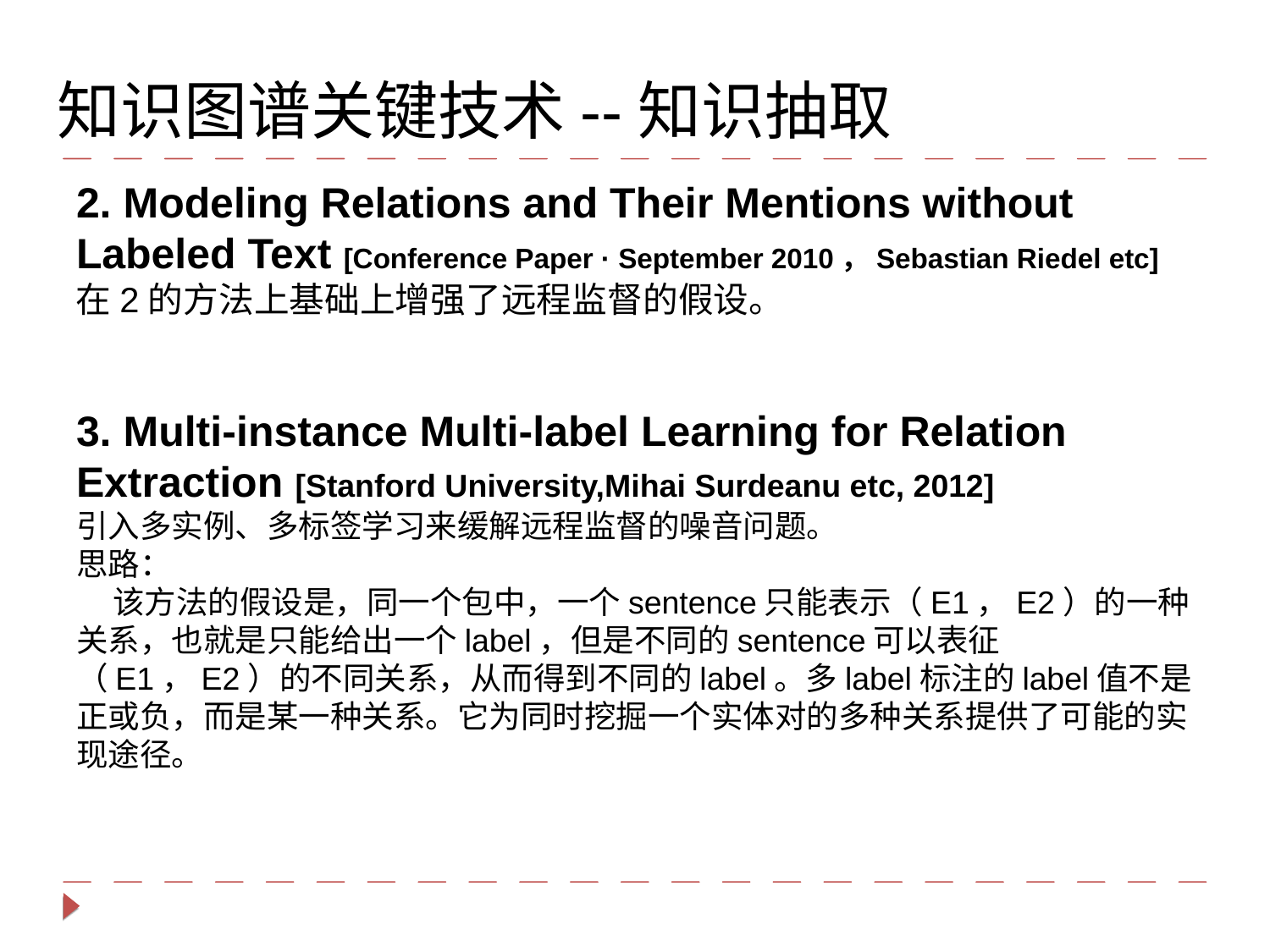

知识图谱关键技术--知识抽取
2. Modeling Relations and Their Mentions without Labeled Text [Conference Paper · September 2010，Sebastian Riedel etc]
在2的方法上基础上增强了远程监督的假设。

3. Multi-instance Multi-label Learning for Relation Extraction [Stanford University,Mihai Surdeanu etc, 2012]
引入多实例、多标签学习来缓解远程监督的噪音问题。
思路：
    该方法的假设是，同一个包中，一个sentence只能表示（E1，E2）的一种关系，也就是只能给出一个label，但是不同的sentence可以表征（E1，E2）的不同关系，从而得到不同的label。多label标注的label值不是正或负，而是某一种关系。它为同时挖掘一个实体对的多种关系提供了可能的实现途径。